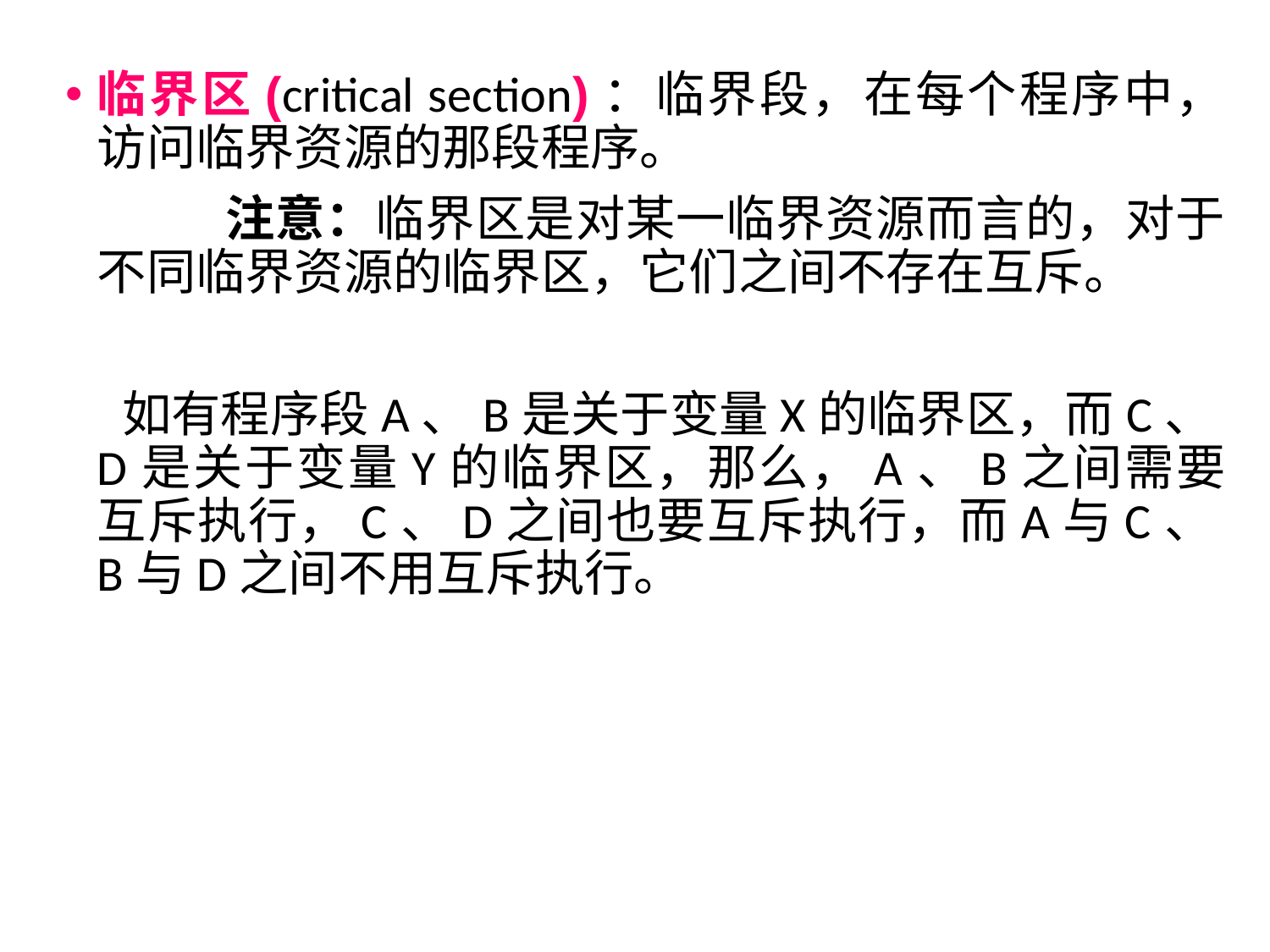

临界区(critical section)：临界段，在每个程序中，访问临界资源的那段程序。
		注意：临界区是对某一临界资源而言的，对于不同临界资源的临界区，它们之间不存在互斥。

    如有程序段A、B是关于变量X的临界区，而C、D是关于变量Y的临界区，那么，A、B之间需要互斥执行，C、D之间也要互斥执行，而A与C、B与D之间不用互斥执行。